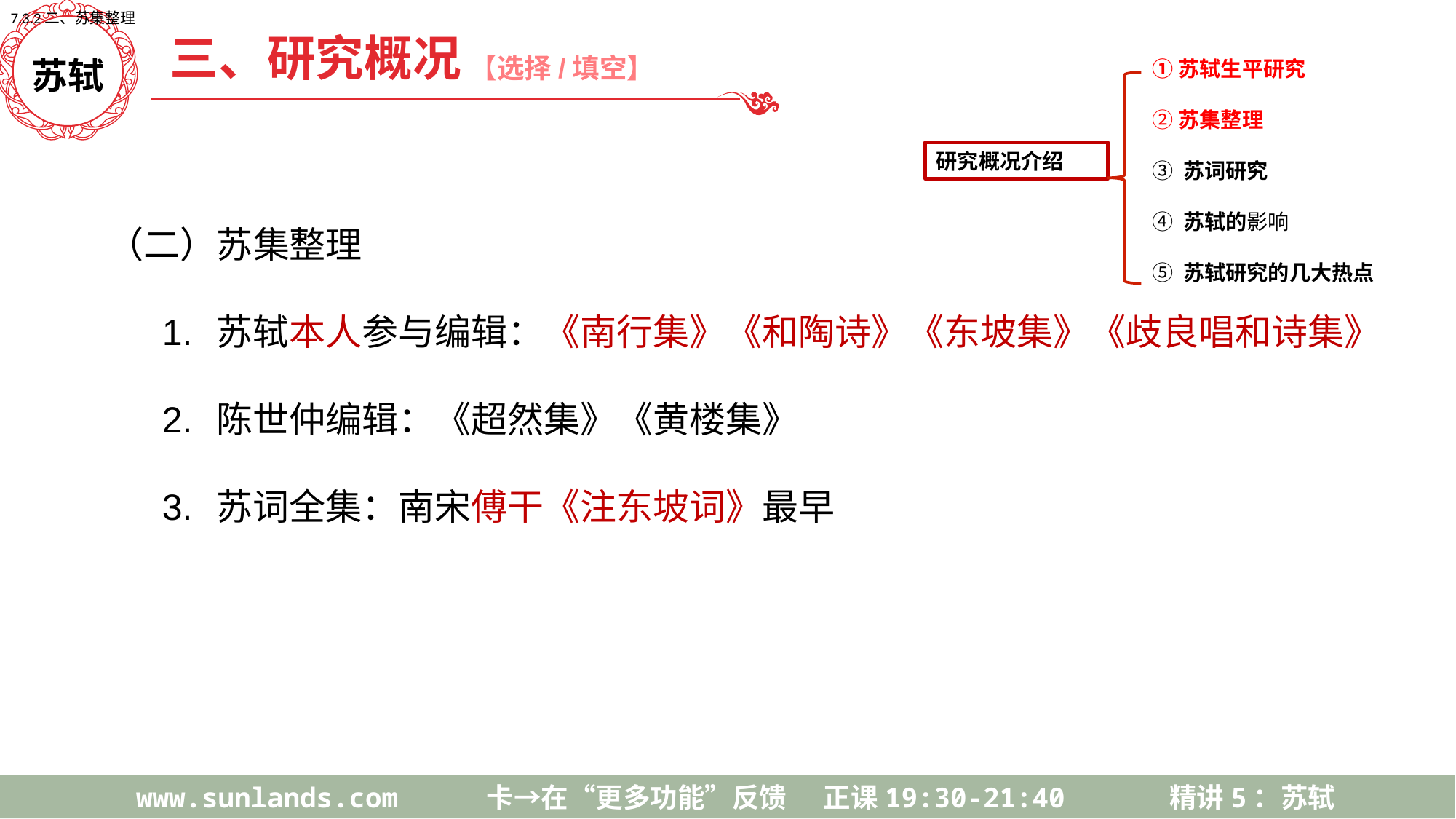

7.3.2二、苏集整理

三、研究概况
【选择/填空】
苏轼
①苏轼生平研究

②苏集整理

③ 苏词研究

④ 苏轼的影响

⑤ 苏轼研究的几大热点

研究概况介绍

（二）苏集整理
苏轼本人参与编辑：《南行集》《和陶诗》《东坡集》《歧良唱和诗集》
陈世仲编辑：《超然集》《黄楼集》
苏词全集：南宋傅干《注东坡词》最早